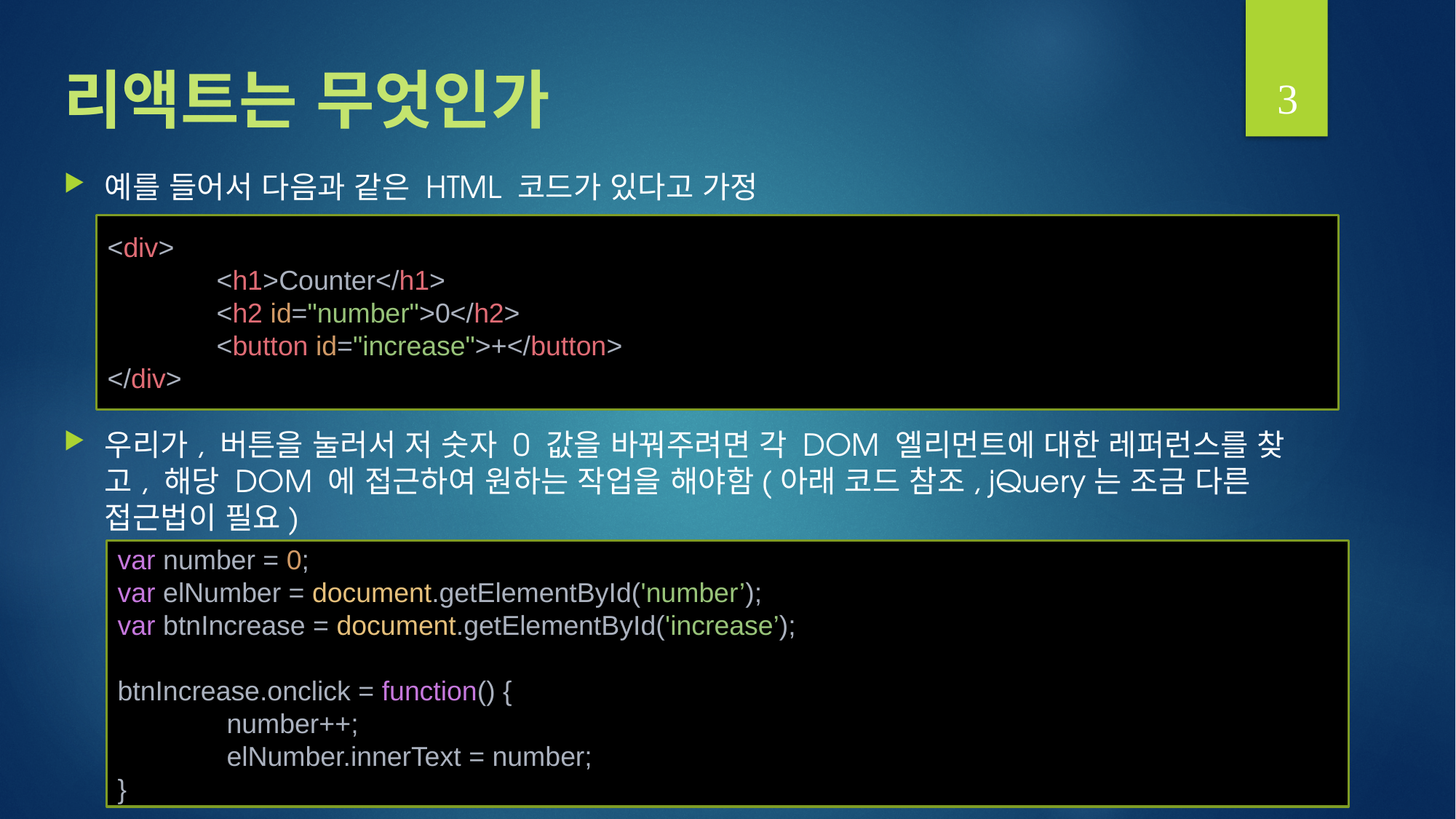

3
# 리액트는 무엇인가
예를 들어서 다음과 같은 HTML 코드가 있다고 가정

우리가, 버튼을 눌러서 저 숫자 0 값을 바꿔주려면 각 DOM 엘리먼트에 대한 레퍼런스를 찾고, 해당 DOM 에 접근하여 원하는 작업을 해야함(아래 코드 참조, jQuery는 조금 다른 접근법이 필요)
<div>
	<h1>Counter</h1>
	<h2 id="number">0</h2>
	<button id="increase">+</button>
</div>
var number = 0;
var elNumber = document.getElementById('number’);
var btnIncrease = document.getElementById('increase’);

btnIncrease.onclick = function() {
	number++;
	elNumber.innerText = number;
}